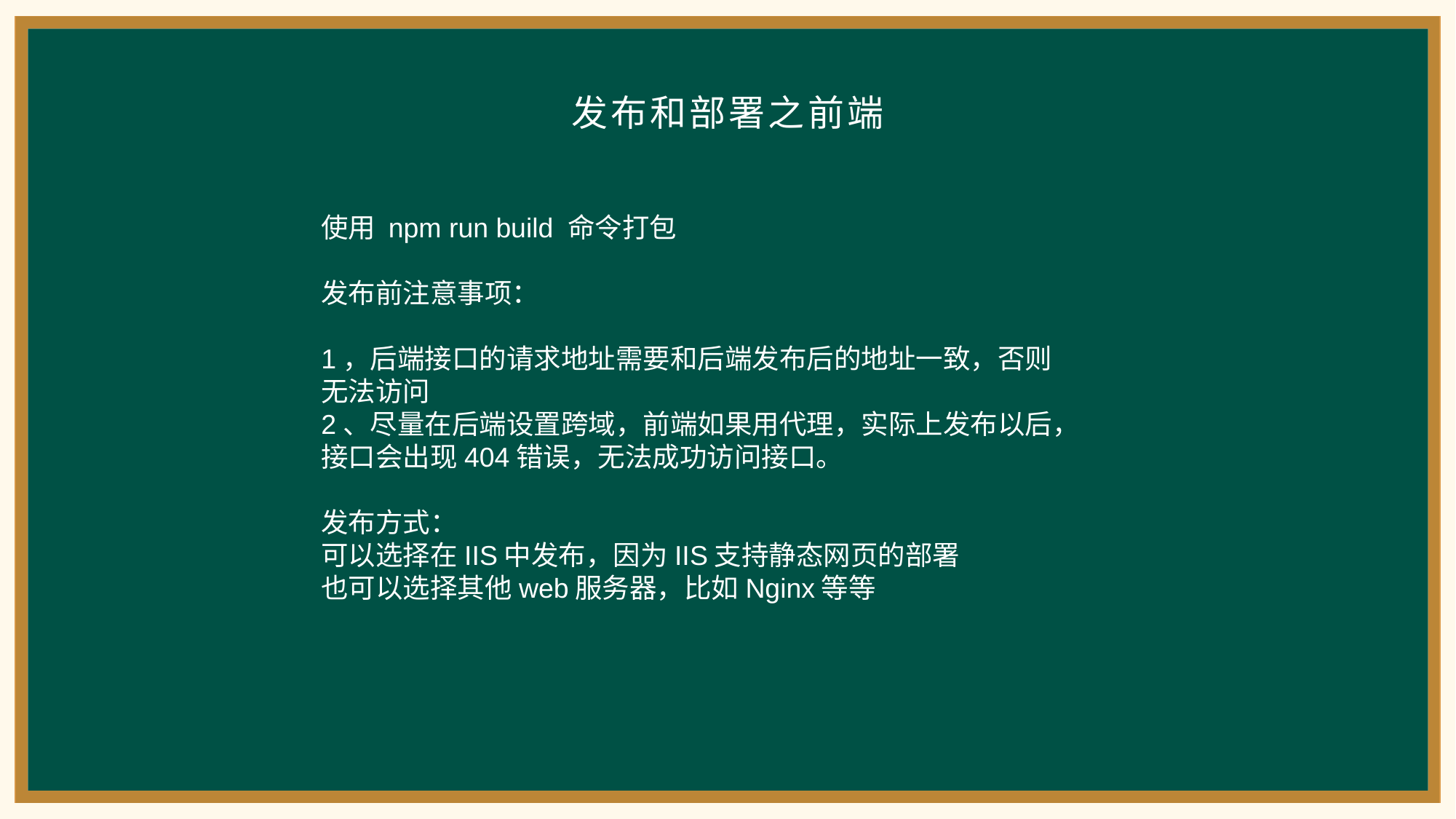

发布和部署之前端
使用 npm run build 命令打包

发布前注意事项：

1，后端接口的请求地址需要和后端发布后的地址一致，否则无法访问
2、尽量在后端设置跨域，前端如果用代理，实际上发布以后，接口会出现404错误，无法成功访问接口。

发布方式：
可以选择在IIS中发布，因为IIS支持静态网页的部署
也可以选择其他web服务器，比如Nginx等等